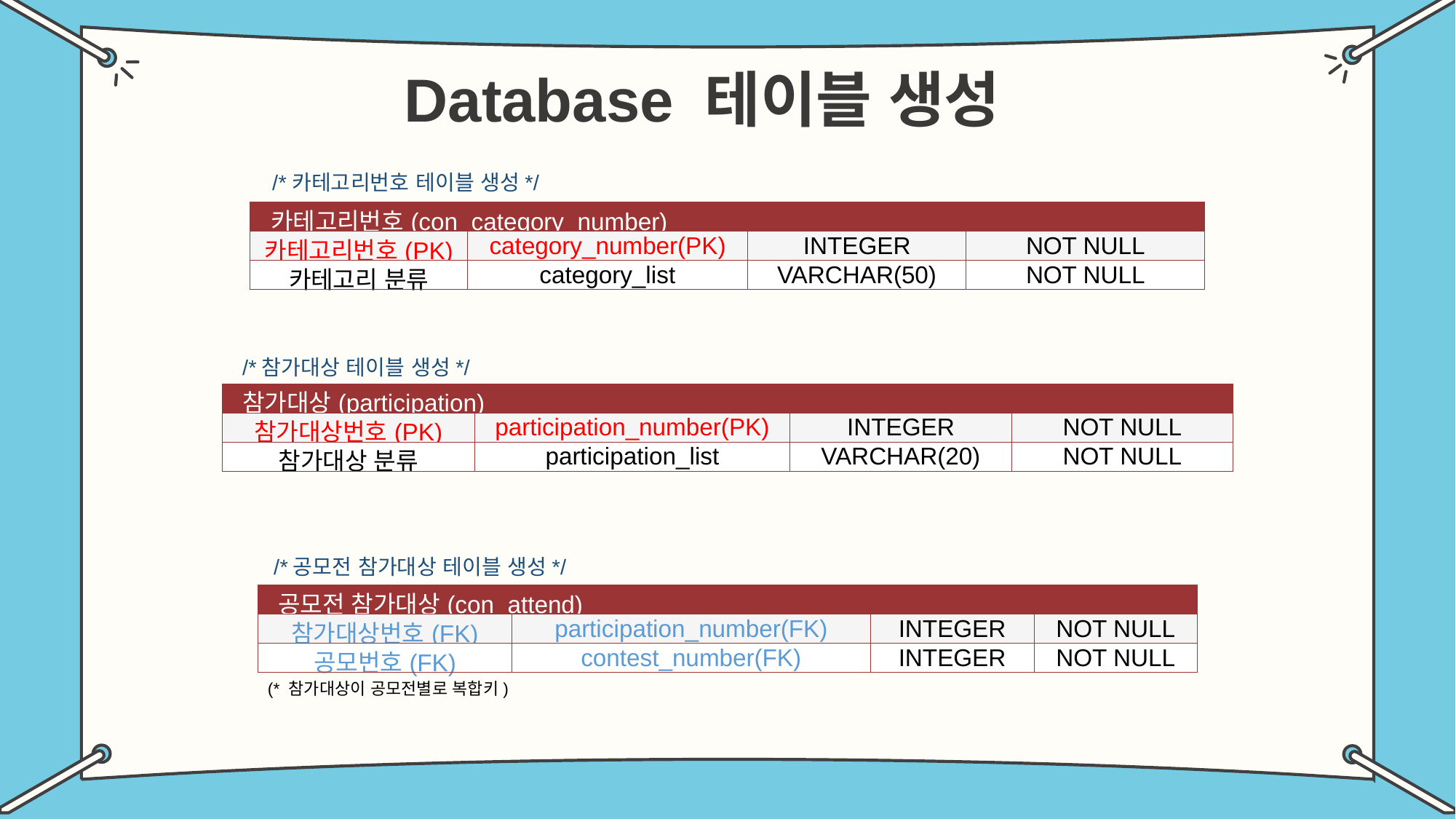

Database 테이블 생성
/*카테고리번호 테이블 생성*/
| 카테고리번호(con\_category\_number) |  |  |  |
| --- | --- | --- | --- |
| 카테고리번호(PK) | category\_number(PK) | INTEGER | NOT NULL |
| 카테고리 분류 | category\_list | VARCHAR(50) | NOT NULL |
/*참가대상 테이블 생성*/
| 참가대상(participation) |  |  |  |
| --- | --- | --- | --- |
| 참가대상번호(PK) | participation\_number(PK) | INTEGER | NOT NULL |
| 참가대상 분류 | participation\_list | VARCHAR(20) | NOT NULL |
/*공모전 참가대상 테이블 생성*/
| 공모전 참가대상(con\_attend) |  |  |  |
| --- | --- | --- | --- |
| 참가대상번호(FK) | participation\_number(FK) | INTEGER | NOT NULL |
| 공모번호(FK) | contest\_number(FK) | INTEGER | NOT NULL |
(* 참가대상이 공모전별로 복합키)